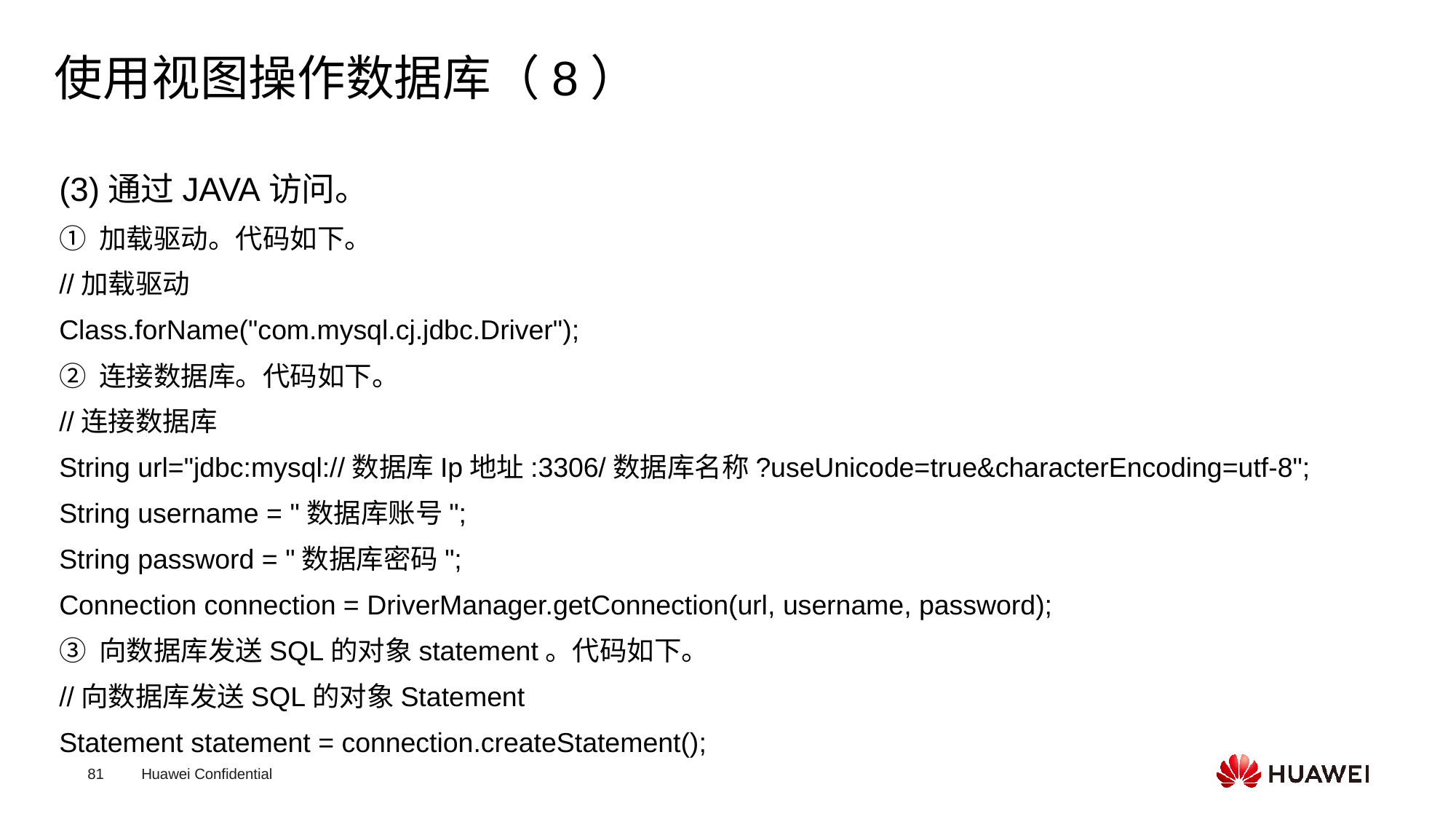

# 使用视图操作数据库（8）
(3)通过JAVA访问。
① 加载驱动。代码如下。
//加载驱动
Class.forName("com.mysql.cj.jdbc.Driver");
② 连接数据库。代码如下。
//连接数据库
String url="jdbc:mysql://数据库Ip地址:3306/数据库名称?useUnicode=true&characterEncoding=utf-8";
String username = "数据库账号";
String password = "数据库密码";
Connection connection = DriverManager.getConnection(url, username, password);
③ 向数据库发送SQL的对象statement。代码如下。
//向数据库发送SQL的对象Statement
Statement statement = connection.createStatement();
Text
Text
Text
Text
Text
Text
Text
Text
Text
Text
Text
Text
Text
Text
Text
Text
Text
Text
Text
Text
Text
Text
Text
Text
Text
Text
Text
Text
Text
Text
Text
Text
Text
Text
Text
Text
Text
Text
Text
Text
Text
Text
Text
Text
Text
Text